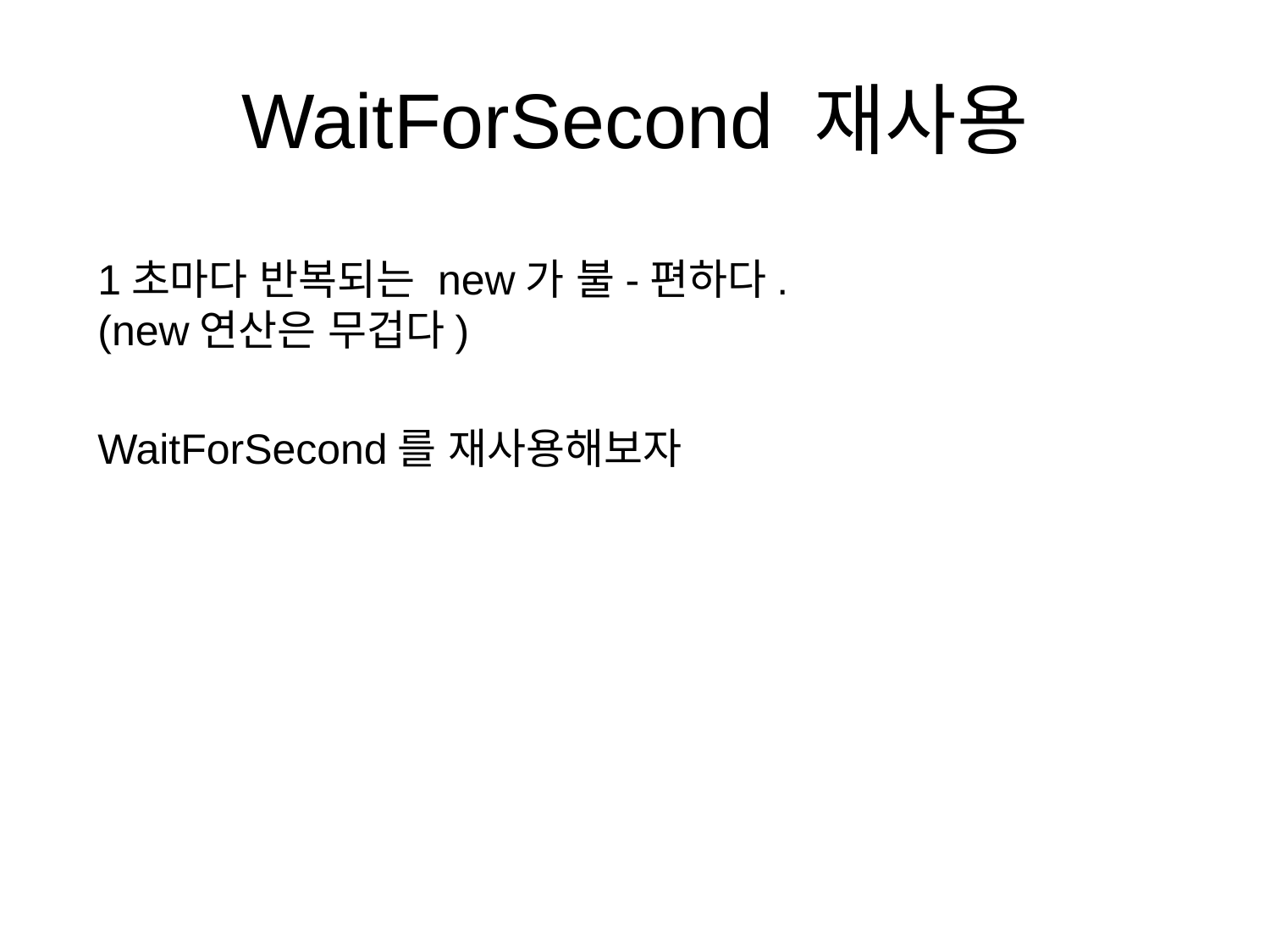

# WaitForSecond 재사용
1초마다 반복되는 new가 불-편하다.
(new연산은 무겁다)

WaitForSecond를 재사용해보자